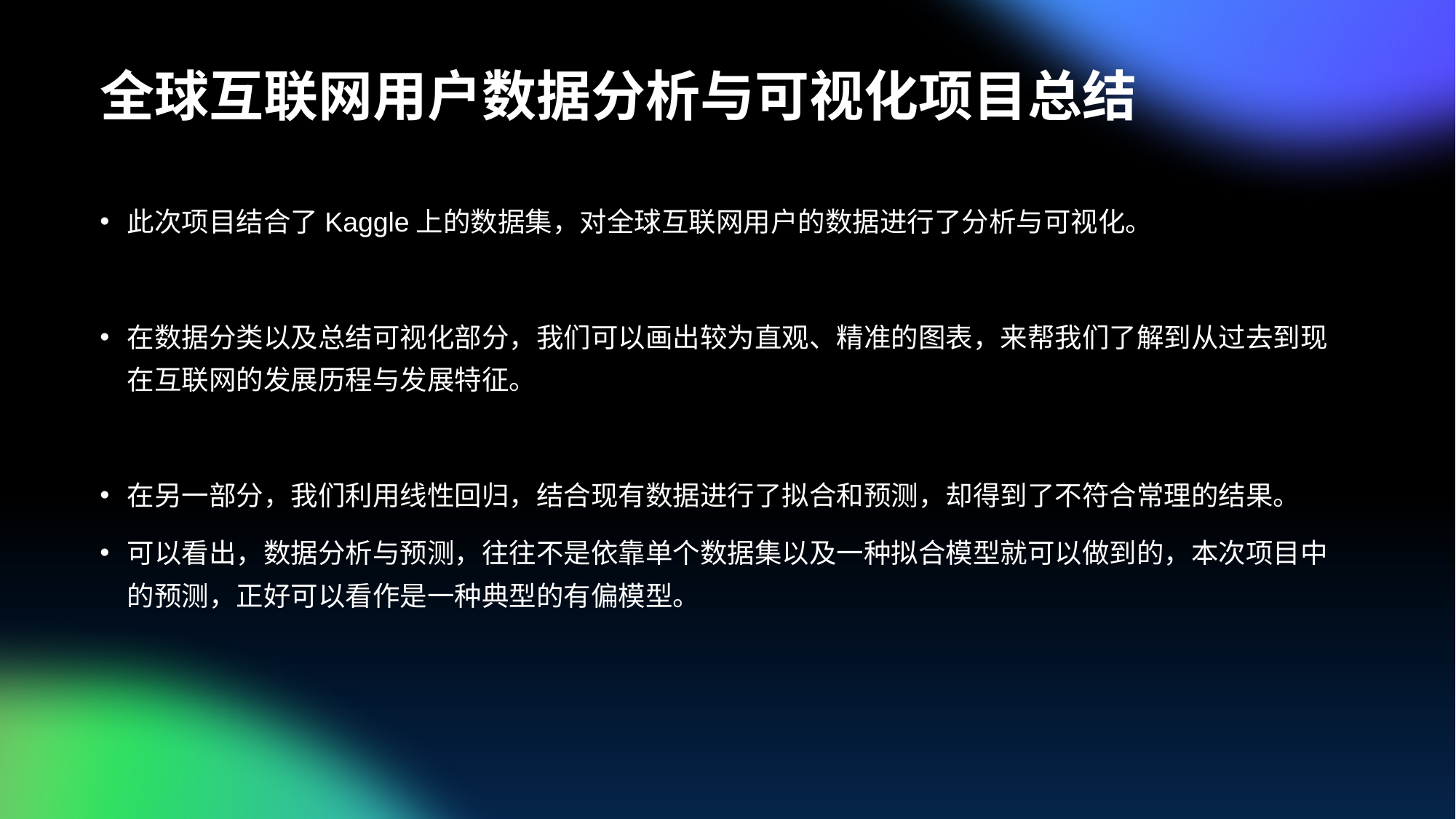

# 全球互联网用户数据分析与可视化项目总结
此次项目结合了Kaggle上的数据集，对全球互联网用户的数据进行了分析与可视化。

在数据分类以及总结可视化部分，我们可以画出较为直观、精准的图表，来帮我们了解到从过去到现在互联网的发展历程与发展特征。

在另一部分，我们利用线性回归，结合现有数据进行了拟合和预测，却得到了不符合常理的结果。
可以看出，数据分析与预测，往往不是依靠单个数据集以及一种拟合模型就可以做到的，本次项目中的预测，正好可以看作是一种典型的有偏模型。